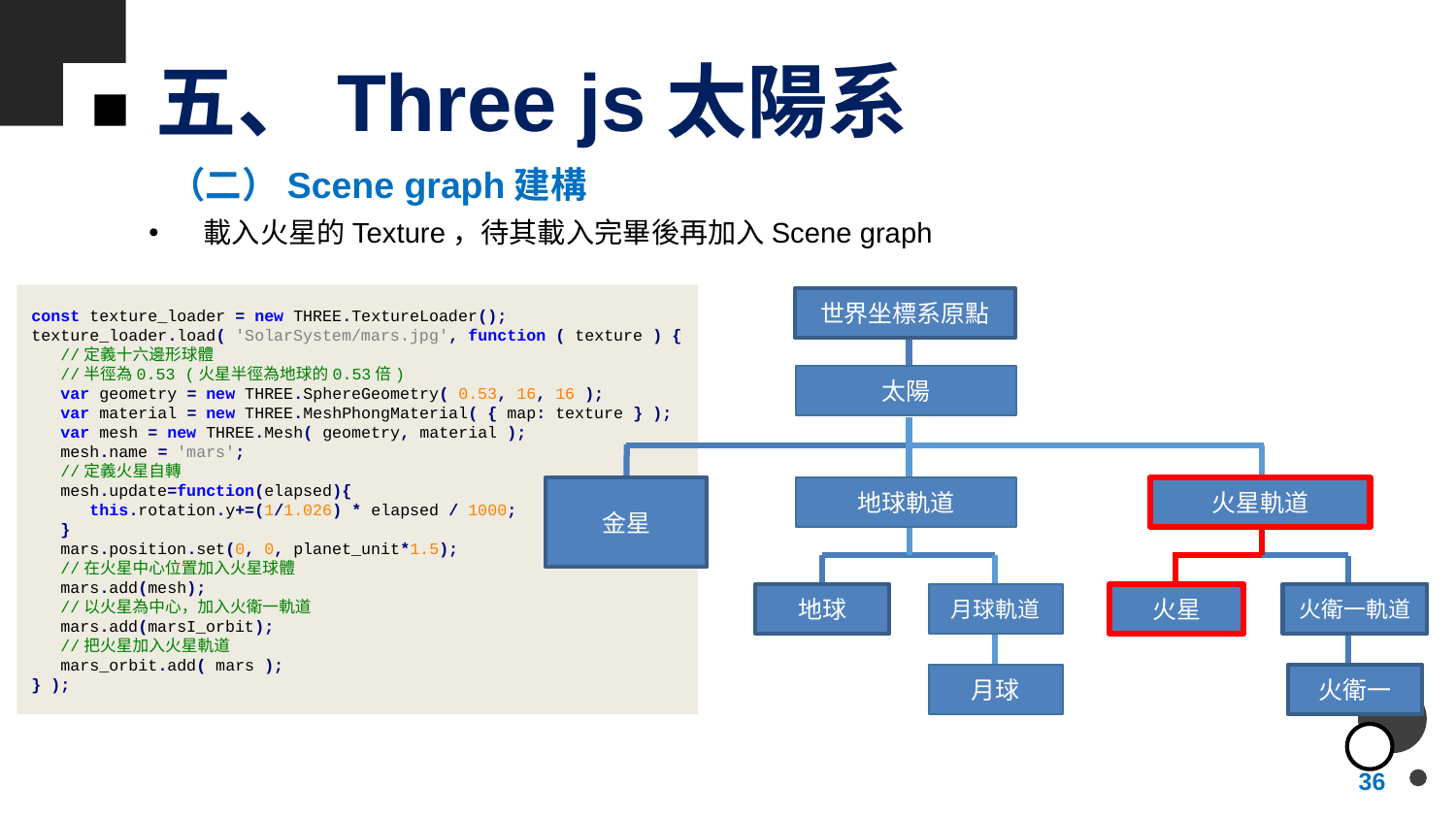

# 五、Three js太陽系
（二）Scene graph建構
載入火星的Texture，待其載入完畢後再加入Scene graph
const texture_loader = new THREE.TextureLoader();
texture_loader.load( 'SolarSystem/mars.jpg', function ( texture ) {
   //定義十六邊形球體
   //半徑為0.53 (火星半徑為地球的0.53倍)
   var geometry = new THREE.SphereGeometry( 0.53, 16, 16 );
   var material = new THREE.MeshPhongMaterial( { map: texture } );
   var mesh = new THREE.Mesh( geometry, material );
   mesh.name = 'mars';
   //定義火星自轉
   mesh.update=function(elapsed){
      this.rotation.y+=(1/1.026) * elapsed / 1000;
   }
   mars.position.set(0, 0, planet_unit*1.5);
   //在火星中心位置加入火星球體
   mars.add(mesh);
   //以火星為中心，加入火衛一軌道
   mars.add(marsI_orbit);
   //把火星加入火星軌道
   mars_orbit.add( mars );
} );
世界坐標系原點
太陽
金星
地球軌道
火星軌道
地球
月球軌道
火星
火衛一軌道
月球
火衛一

36